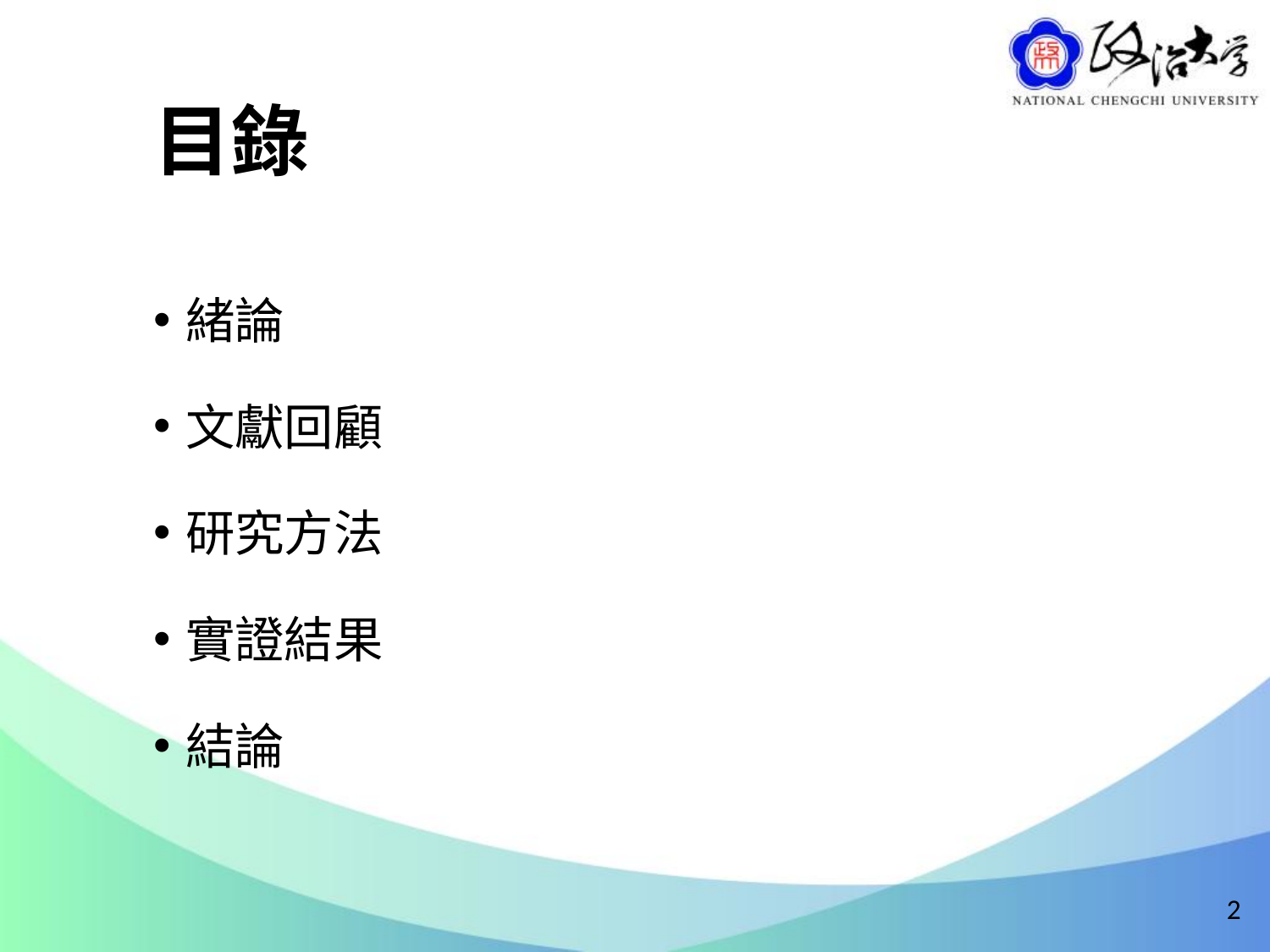

# 目錄
緒論
文獻回顧
研究方法
實證結果
結論

2